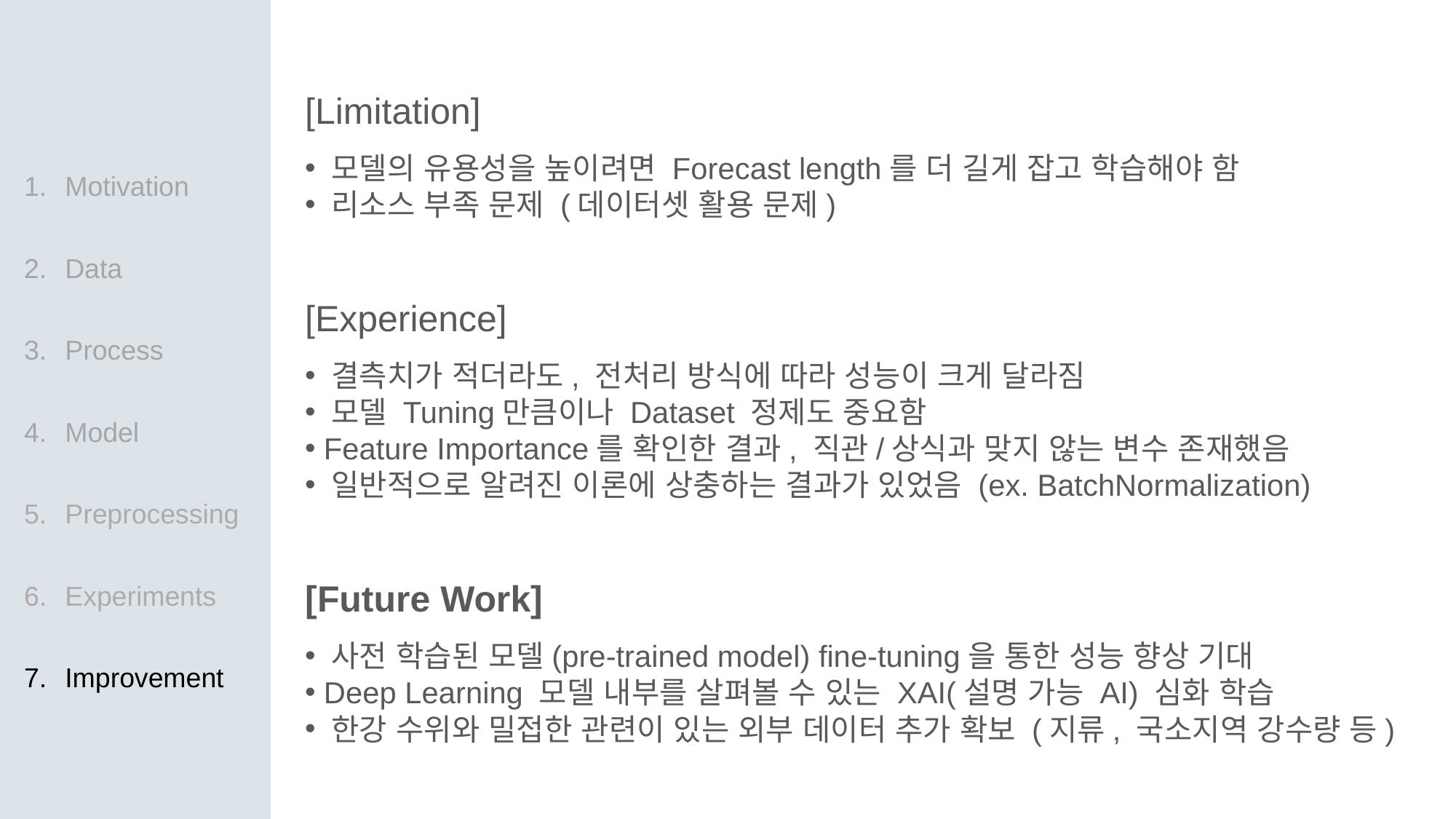

[Limitation]
 모델의 유용성을 높이려면 Forecast length를 더 길게 잡고 학습해야 함
 리소스 부족 문제 (데이터셋 활용 문제)

[Experience]
 결측치가 적더라도, 전처리 방식에 따라 성능이 크게 달라짐
 모델 Tuning만큼이나 Dataset 정제도 중요함
 Feature Importance를 확인한 결과, 직관/상식과 맞지 않는 변수 존재했음
 일반적으로 알려진 이론에 상충하는 결과가 있었음 (ex. BatchNormalization)

[Future Work]
 사전 학습된 모델(pre-trained model) fine-tuning을 통한 성능 향상 기대
 Deep Learning 모델 내부를 살펴볼 수 있는 XAI(설명 가능 AI) 심화 학습
 한강 수위와 밀접한 관련이 있는 외부 데이터 추가 확보 (지류, 국소지역 강수량 등)
Motivation
Data
Process
Model
Preprocessing
Experiments
Improvement